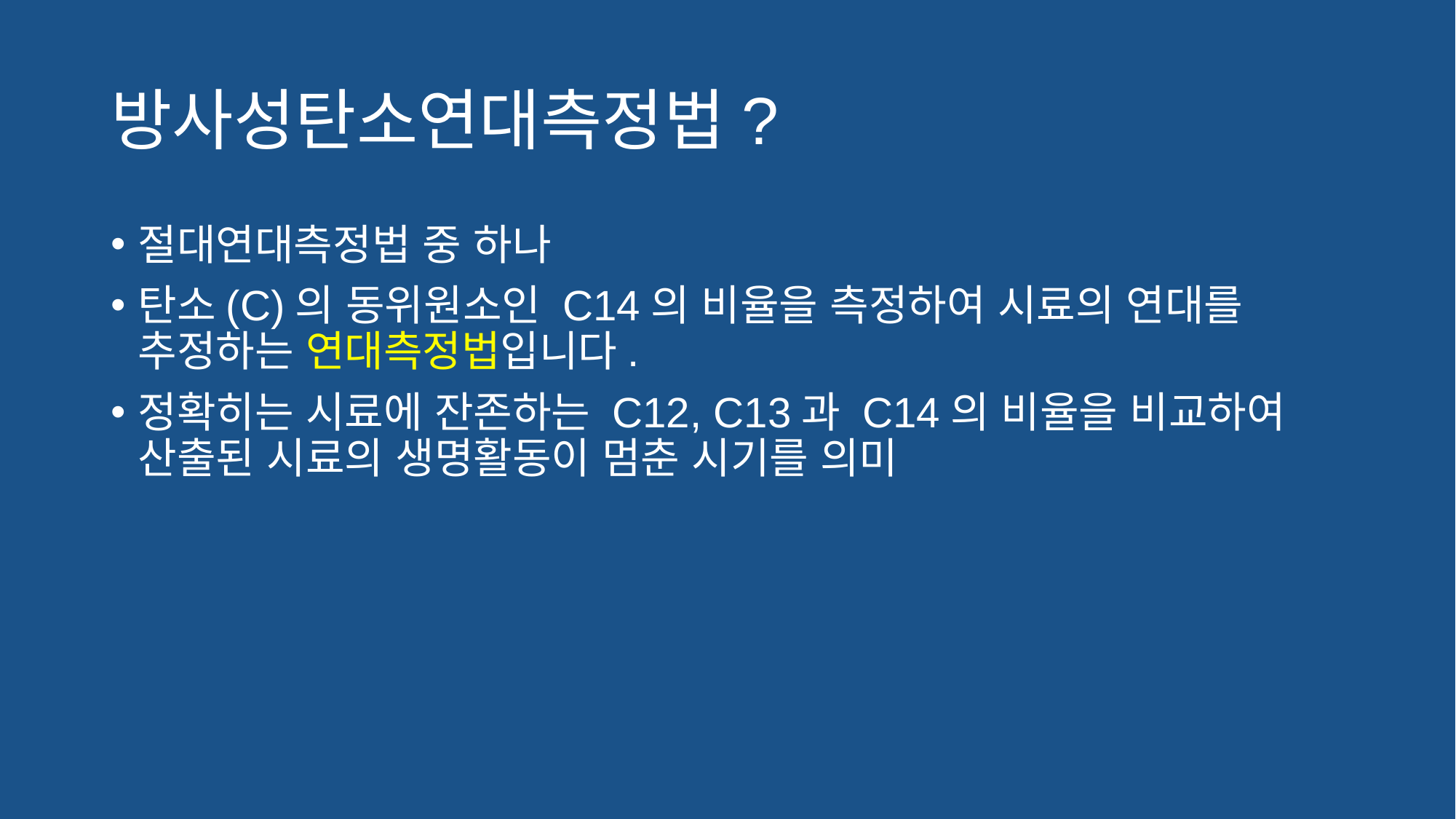

# 방사성탄소연대측정법?
절대연대측정법 중 하나
탄소(C)의 동위원소인 C14의 비율을 측정하여 시료의 연대를 추정하는 연대측정법입니다.
정확히는 시료에 잔존하는 C12, C13과 C14의 비율을 비교하여 산출된 시료의 생명활동이 멈춘 시기를 의미